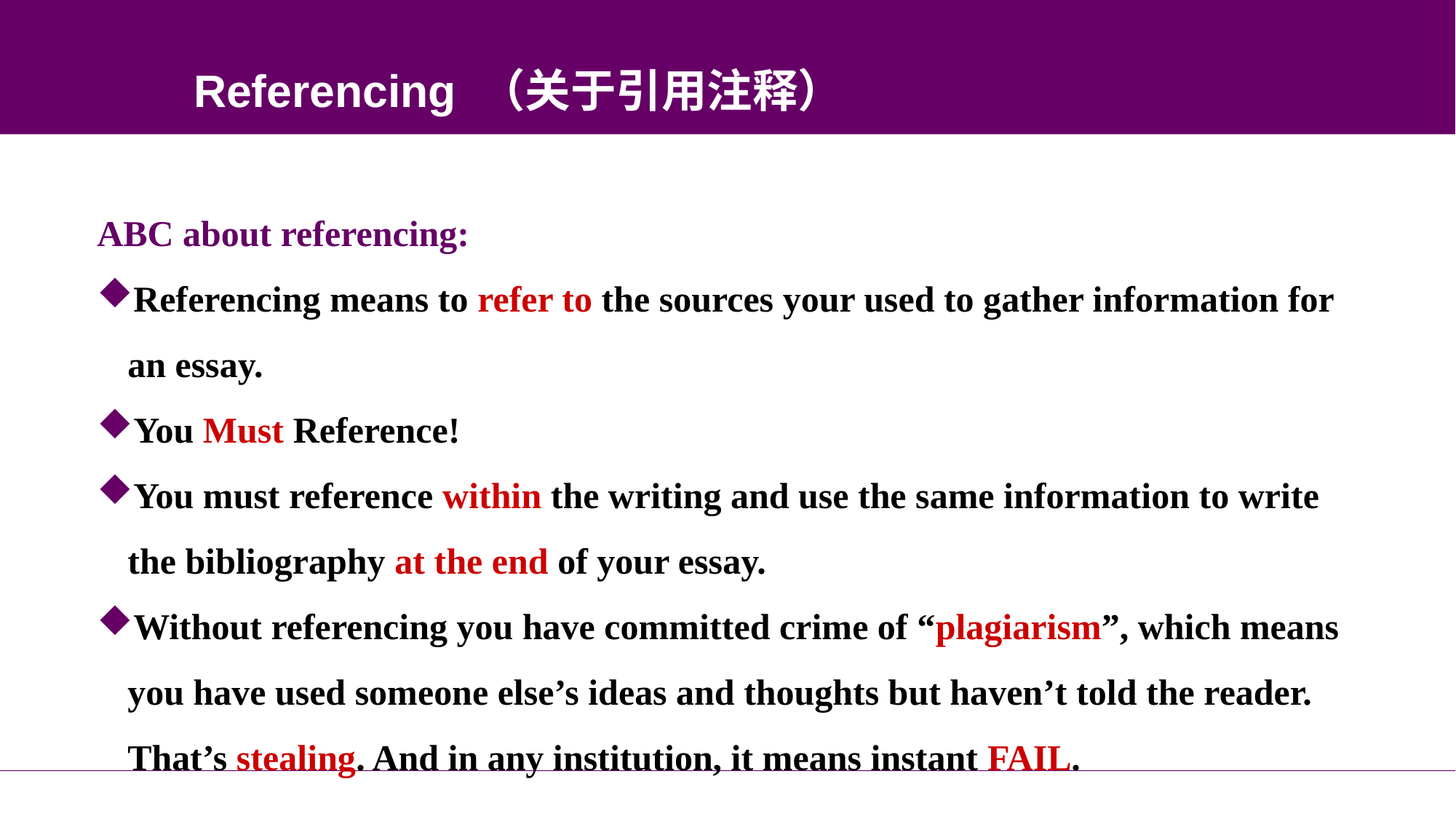

Referencing （关于引用注释）

ABC about referencing:
Referencing means to refer to the sources your used to gather information for an essay.
You Must Reference!
You must reference within the writing and use the same information to write the bibliography at the end of your essay.
Without referencing you have committed crime of “plagiarism”, which means you have used someone else’s ideas and thoughts but haven’t told the reader. That’s stealing. And in any institution, it means instant FAIL.